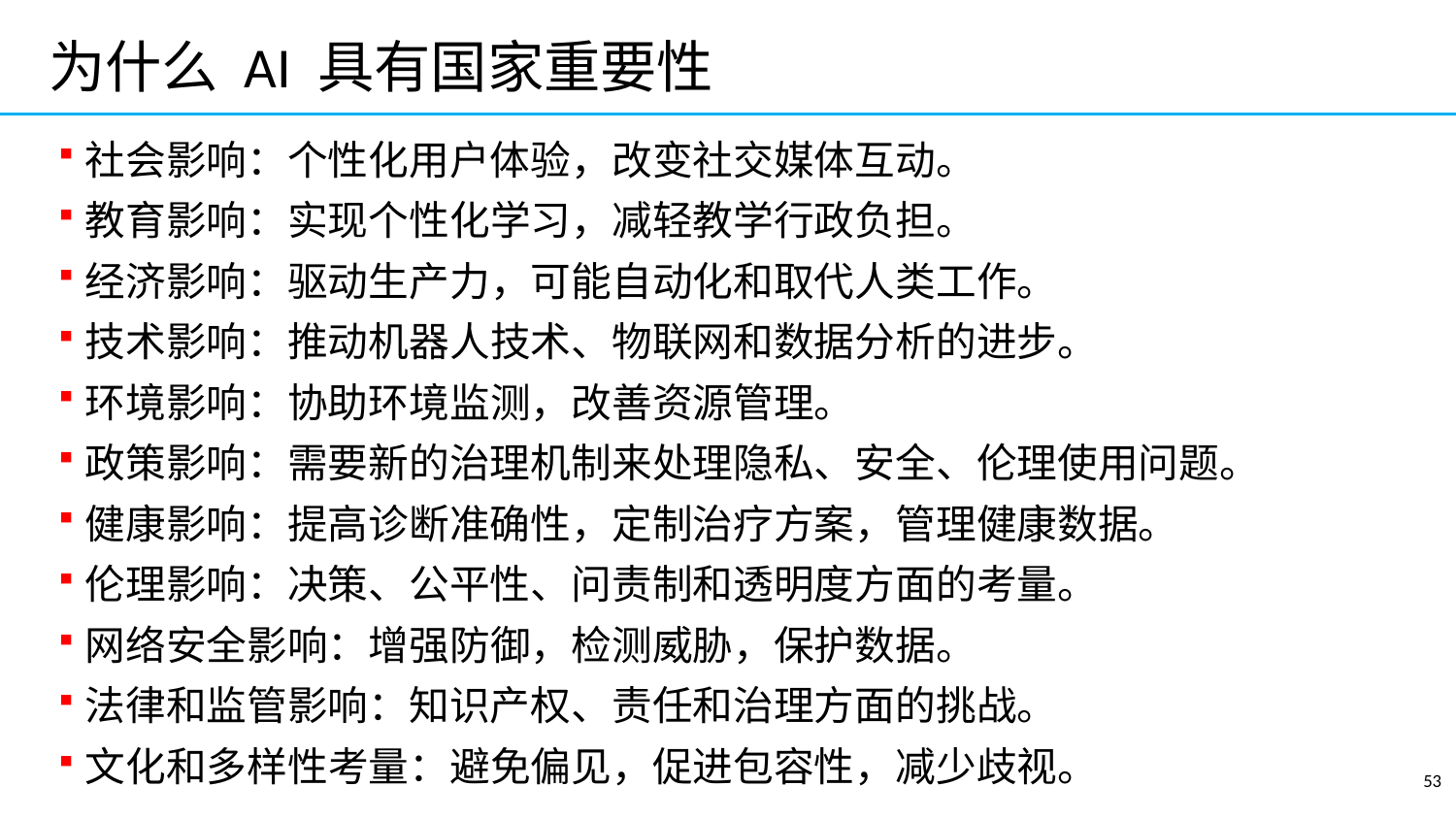

# 为什么 AI 具有国家重要性

社会影响：个性化用户体验，改变社交媒体互动。
教育影响：实现个性化学习，减轻教学行政负担。
经济影响：驱动生产力，可能自动化和取代人类工作。
技术影响：推动机器人技术、物联网和数据分析的进步。
环境影响：协助环境监测，改善资源管理。
政策影响：需要新的治理机制来处理隐私、安全、伦理使用问题。
健康影响：提高诊断准确性，定制治疗方案，管理健康数据。
伦理影响：决策、公平性、问责制和透明度方面的考量。
网络安全影响：增强防御，检测威胁，保护数据。
法律和监管影响：知识产权、责任和治理方面的挑战。
文化和多样性考量：避免偏见，促进包容性，减少歧视。
53